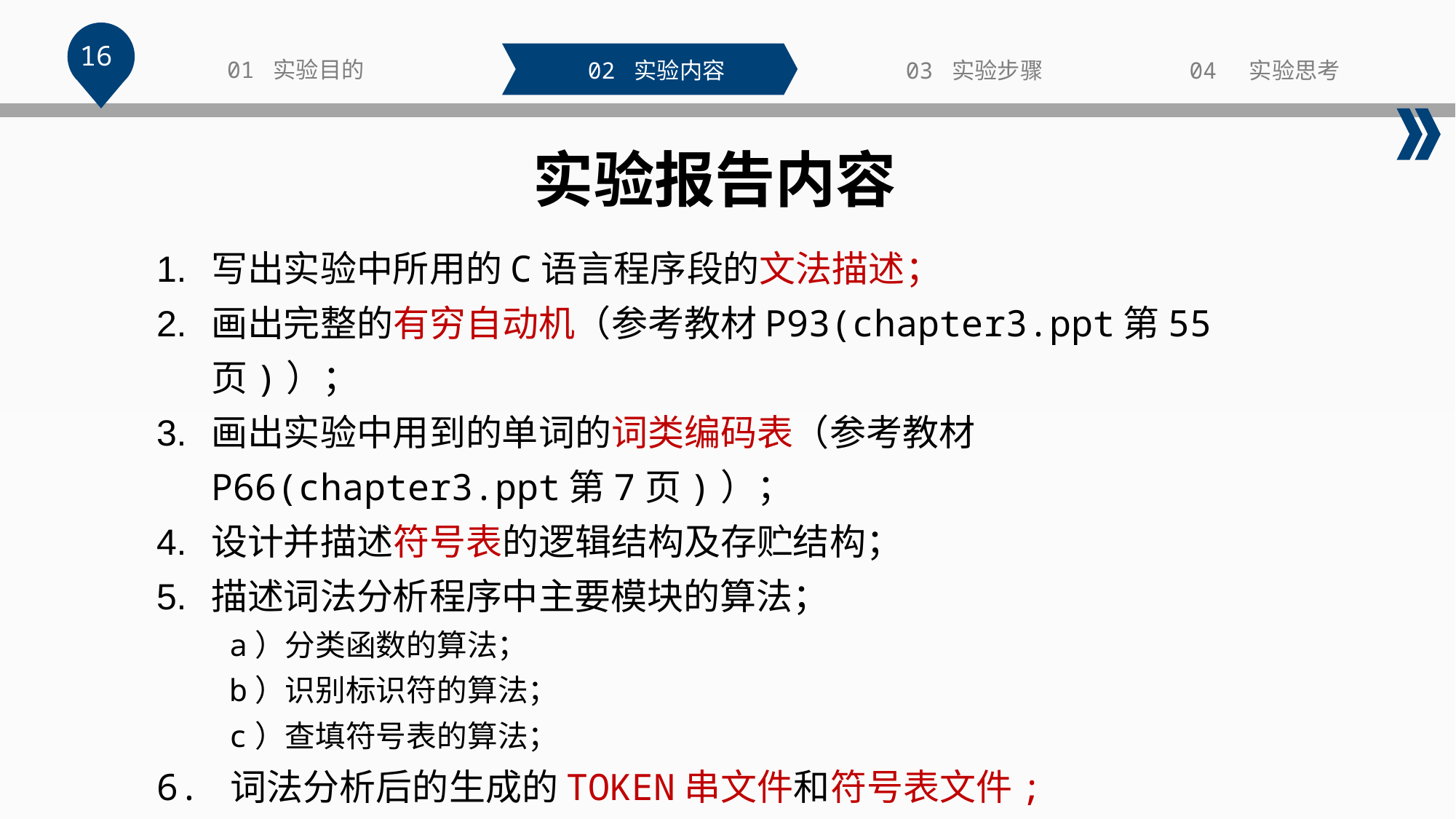

16

01 实验目的
02 实验内容
03 实验步骤
04  实验思考

实验报告内容
写出实验中所用的C语言程序段的文法描述；
画出完整的有穷自动机（参考教材P93(chapter3.ppt第55页)）；
画出实验中用到的单词的词类编码表（参考教材P66(chapter3.ppt第7页)）；
设计并描述符号表的逻辑结构及存贮结构；
描述词法分析程序中主要模块的算法；
    a）分类函数的算法；
    b）识别标识符的算法；
    c）查填符号表的算法；
6. 词法分析后的生成的TOKEN串文件和符号表文件;
7. 实验中遇到的问题及解决方案。